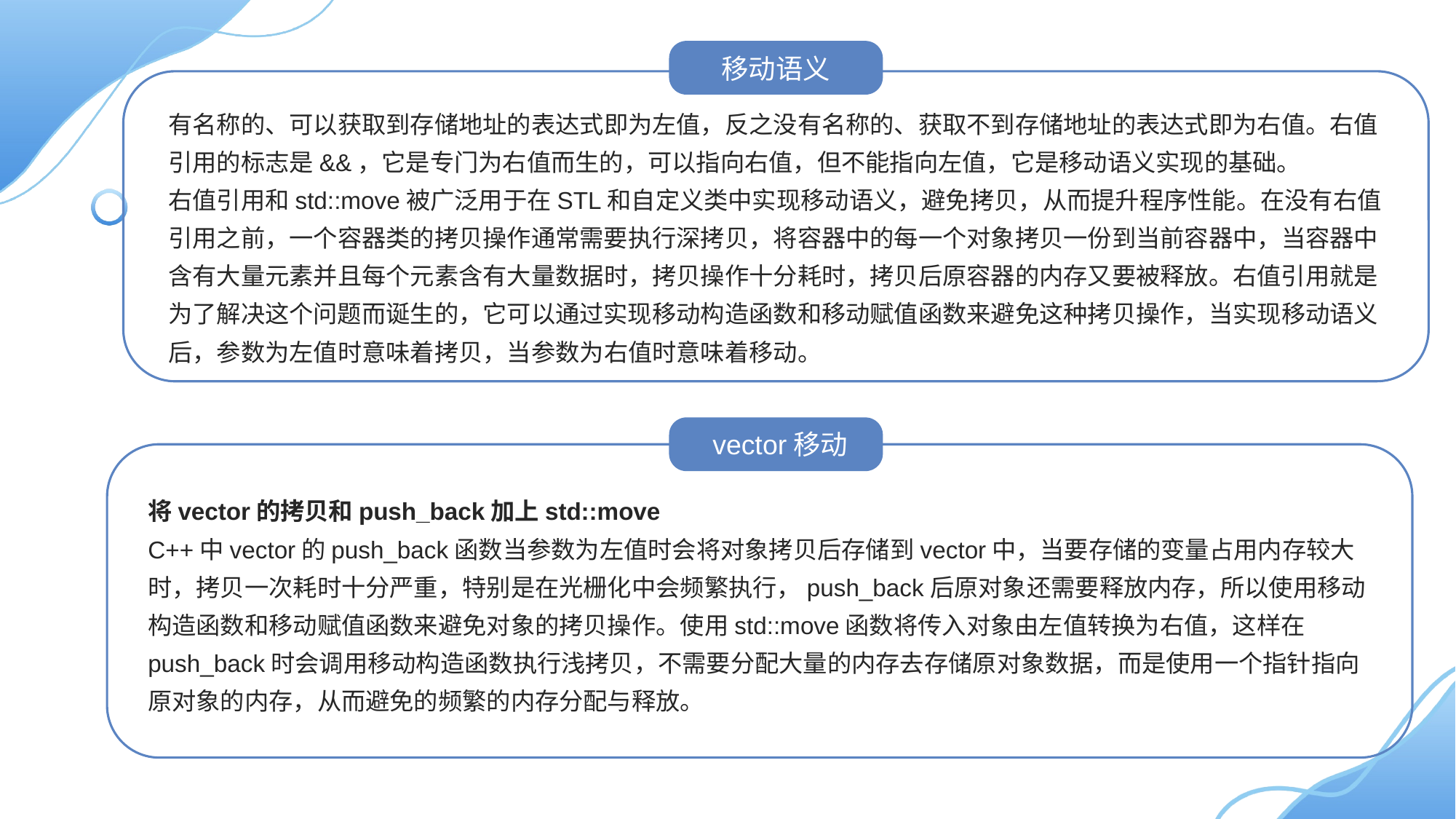

移动语义
有名称的、可以获取到存储地址的表达式即为左值，反之没有名称的、获取不到存储地址的表达式即为右值。右值引用的标志是&&，它是专门为右值而生的，可以指向右值，但不能指向左值，它是移动语义实现的基础。
右值引用和std::move被广泛用于在STL和自定义类中实现移动语义，避免拷贝，从而提升程序性能。在没有右值引用之前，一个容器类的拷贝操作通常需要执行深拷贝，将容器中的每一个对象拷贝一份到当前容器中，当容器中含有大量元素并且每个元素含有大量数据时，拷贝操作十分耗时，拷贝后原容器的内存又要被释放。右值引用就是为了解决这个问题而诞生的，它可以通过实现移动构造函数和移动赋值函数来避免这种拷贝操作，当实现移动语义后，参数为左值时意味着拷贝，当参数为右值时意味着移动。
vector移动

vector移动

将vector的拷贝和push_back加上std::move
C++中vector的push_back函数当参数为左值时会将对象拷贝后存储到vector中，当要存储的变量占用内存较大时，拷贝一次耗时十分严重，特别是在光栅化中会频繁执行，push_back后原对象还需要释放内存，所以使用移动构造函数和移动赋值函数来避免对象的拷贝操作。使用std::move函数将传入对象由左值转换为右值，这样在push_back时会调用移动构造函数执行浅拷贝，不需要分配大量的内存去存储原对象数据，而是使用一个指针指向原对象的内存，从而避免的频繁的内存分配与释放。
PPT下载 http://www.1ppt.com/xiazai/